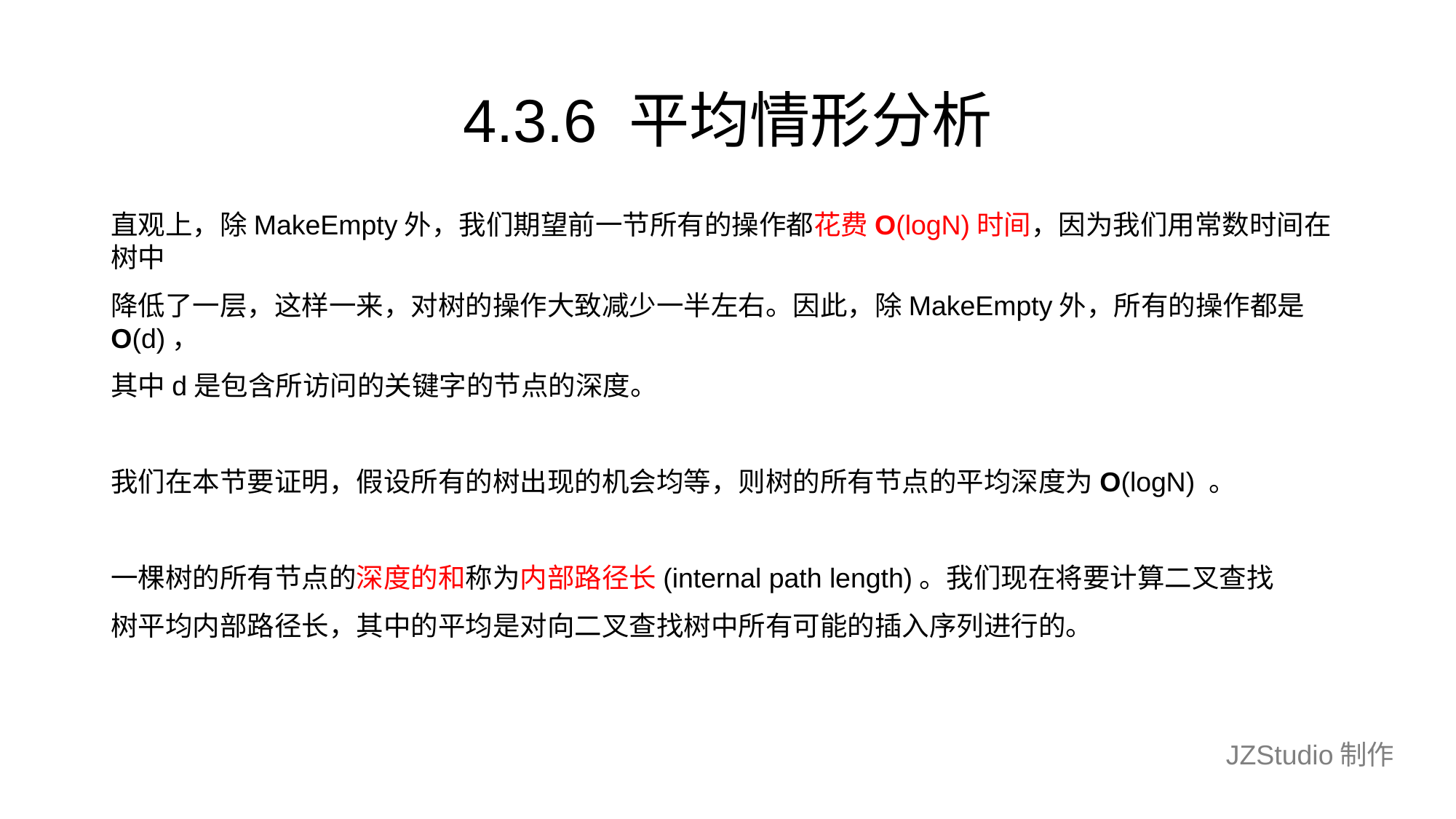

# 4.3.6 平均情形分析
直观上，除MakeEmpty外，我们期望前一节所有的操作都花费O(logN)时间，因为我们用常数时间在树中
降低了一层，这样一来，对树的操作大致减少一半左右。因此，除MakeEmpty外，所有的操作都是O(d)，
其中d是包含所访问的关键字的节点的深度。

我们在本节要证明，假设所有的树出现的机会均等，则树的所有节点的平均深度为O(logN) 。

一棵树的所有节点的深度的和称为内部路径长(internal path length)。我们现在将要计算二叉查找
树平均内部路径长，其中的平均是对向二叉查找树中所有可能的插入序列进行的。